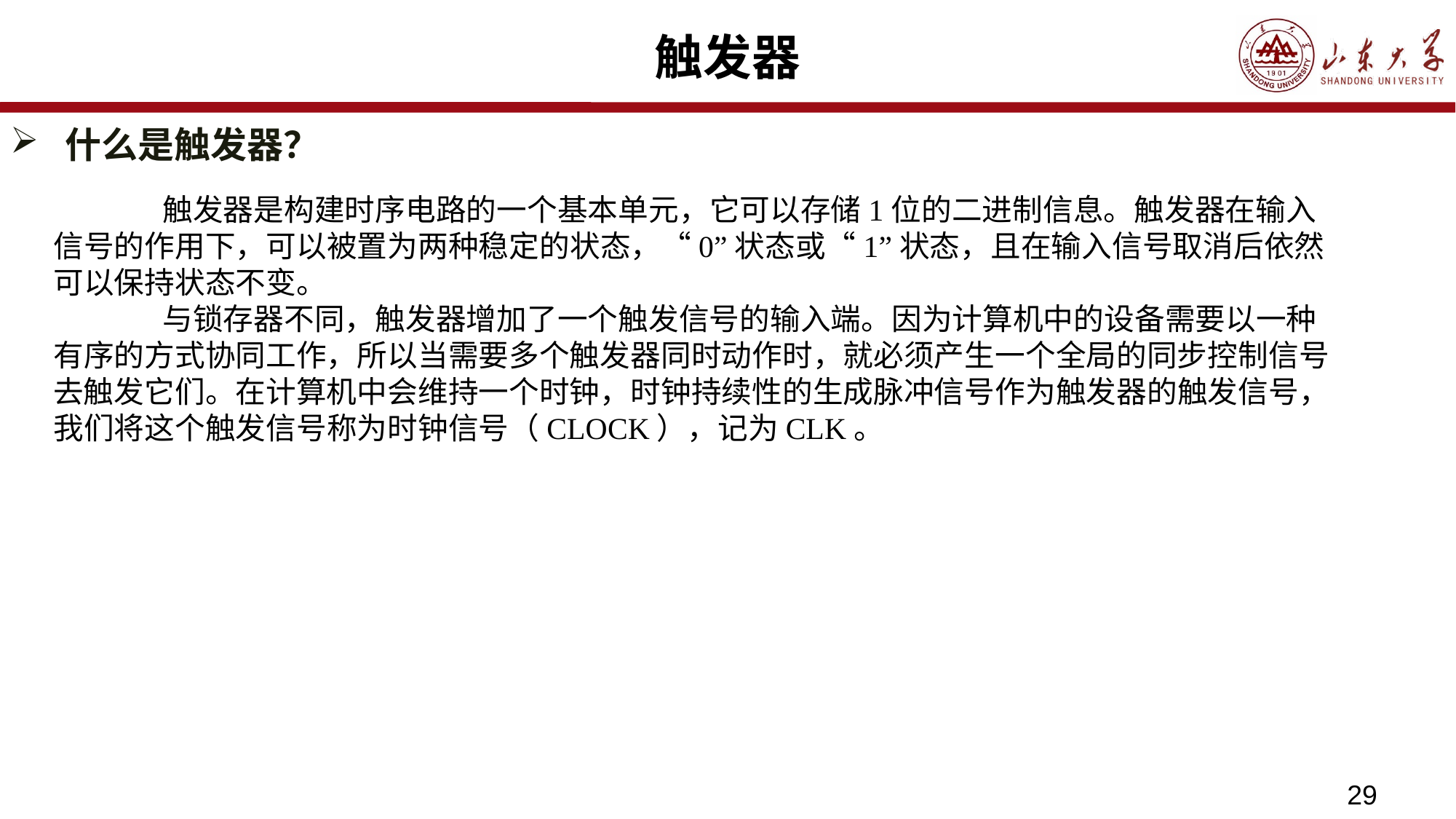

# 触发器
什么是触发器？
	触发器是构建时序电路的一个基本单元，它可以存储1位的二进制信息。触发器在输入信号的作用下，可以被置为两种稳定的状态，“0”状态或“1”状态，且在输入信号取消后依然可以保持状态不变。
	与锁存器不同，触发器增加了一个触发信号的输入端。因为计算机中的设备需要以一种有序的方式协同工作，所以当需要多个触发器同时动作时，就必须产生一个全局的同步控制信号去触发它们。在计算机中会维持一个时钟，时钟持续性的生成脉冲信号作为触发器的触发信号，我们将这个触发信号称为时钟信号（CLOCK），记为CLK。
29